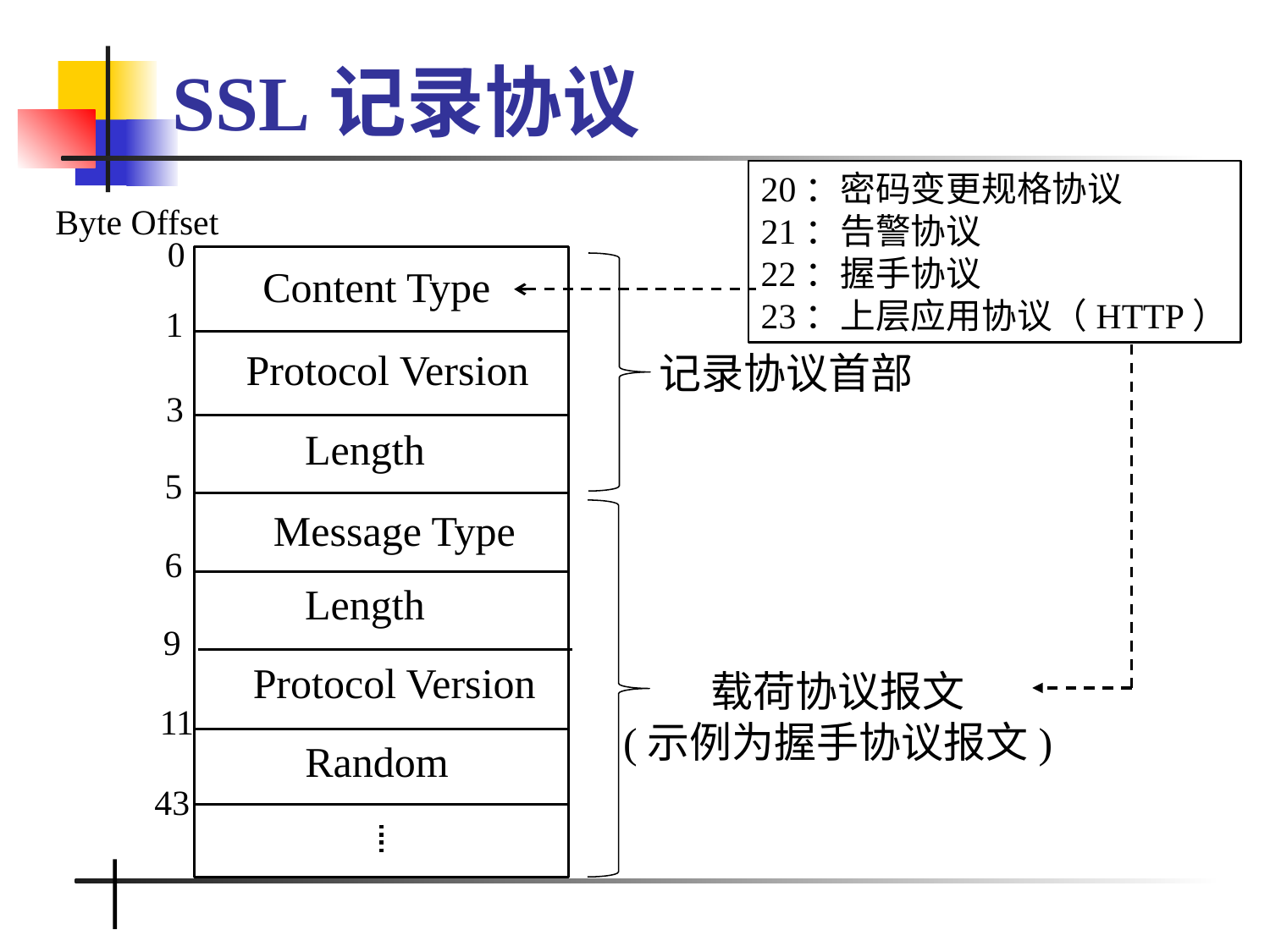

# SSL记录协议
20：密码变更规格协议
21：告警协议
22：握手协议
23：上层应用协议（HTTP）
Byte Offset
0

Content Type
1
Protocol Version
记录协议首部
3
Length
5
Message Type

6
Length
9
Protocol Version
载荷协议报文
(示例为握手协议报文)
11
Random
43